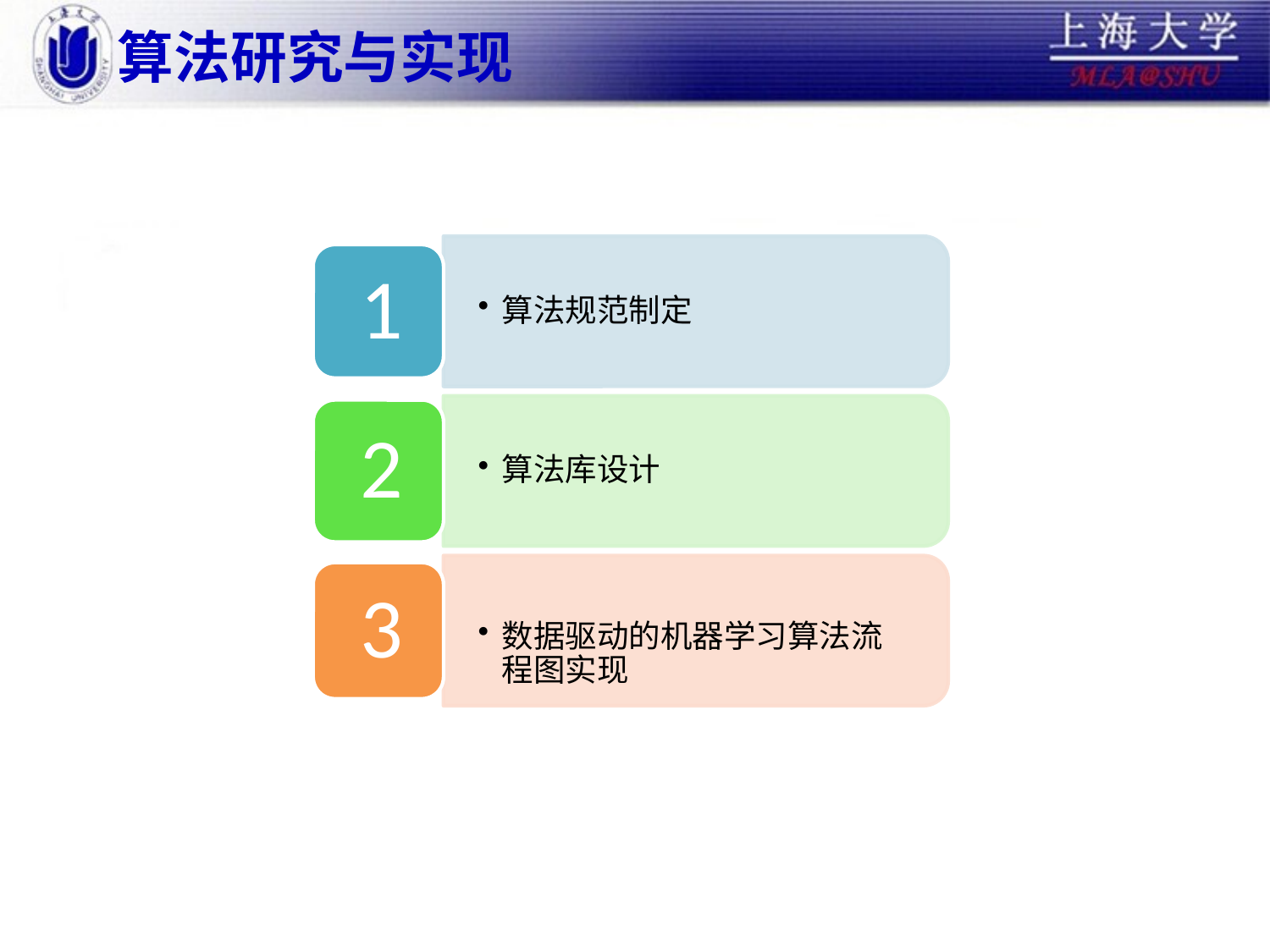

# 算法研究与实现
算法规范制定
1
算法库设计
2

数据驱动的机器学习算法流程图实现
3